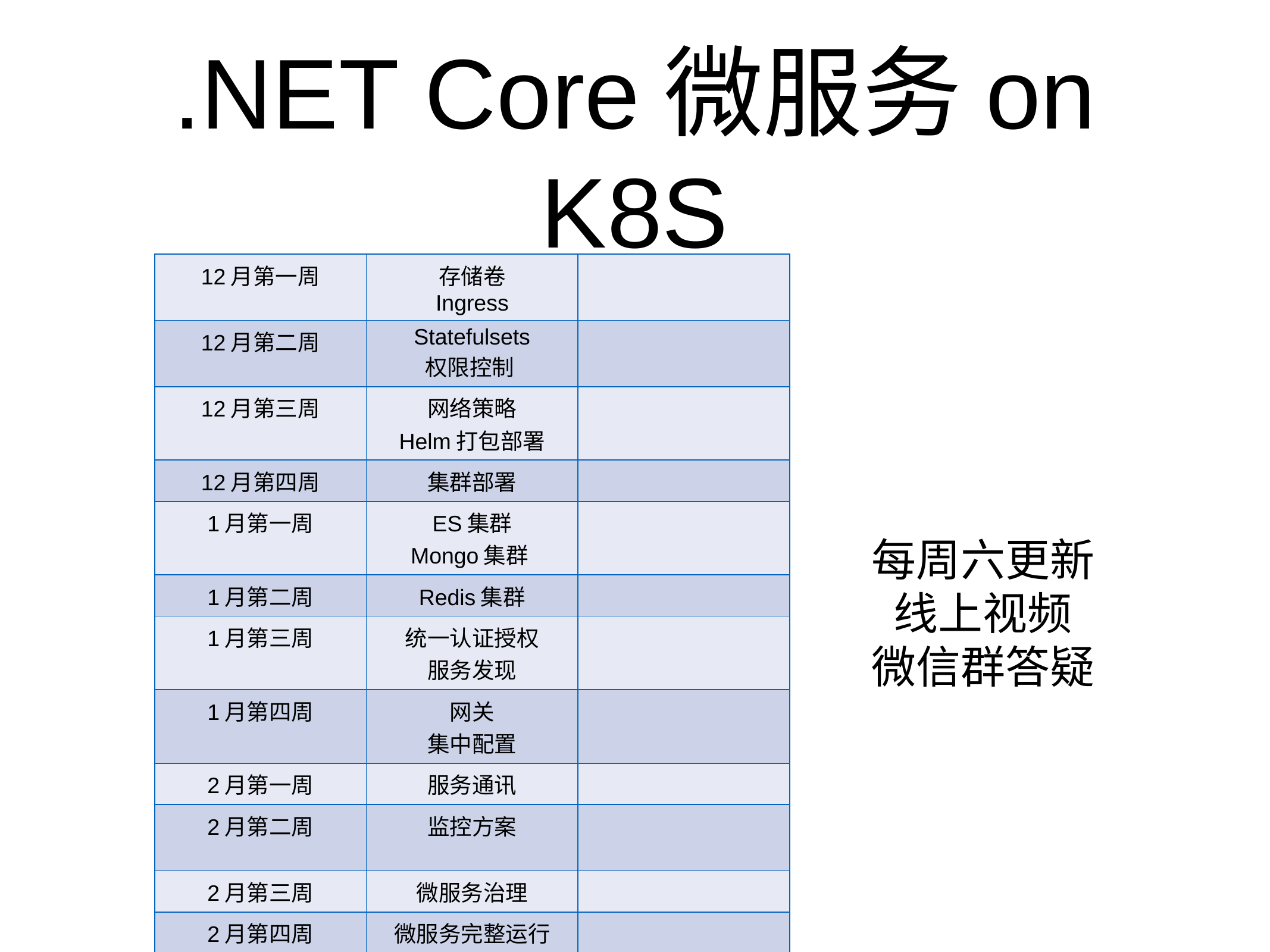

# .NET Core微服务on K8S
| 12月第一周 | 存储卷 Ingress |  |
| --- | --- | --- |
| 12月第二周 | Statefulsets 权限控制 |  |
| 12月第三周 | 网络策略 Helm打包部署 |  |
| 12月第四周 | 集群部署 |  |
| 1月第一周 | ES集群 Mongo集群 |  |
| 1月第二周 | Redis集群 |  |
| 1月第三周 | 统一认证授权 服务发现 |  |
| 1月第四周 | 网关 集中配置 |  |
| 2月第一周 | 服务通讯 |  |
| 2月第二周 | 监控方案 |  |
| 2月第三周 | 微服务治理 |  |
| 2月第四周 | 微服务完整运行 |  |
| 3月第一周 |  |  |
每周六更新
线上视频
微信群答疑